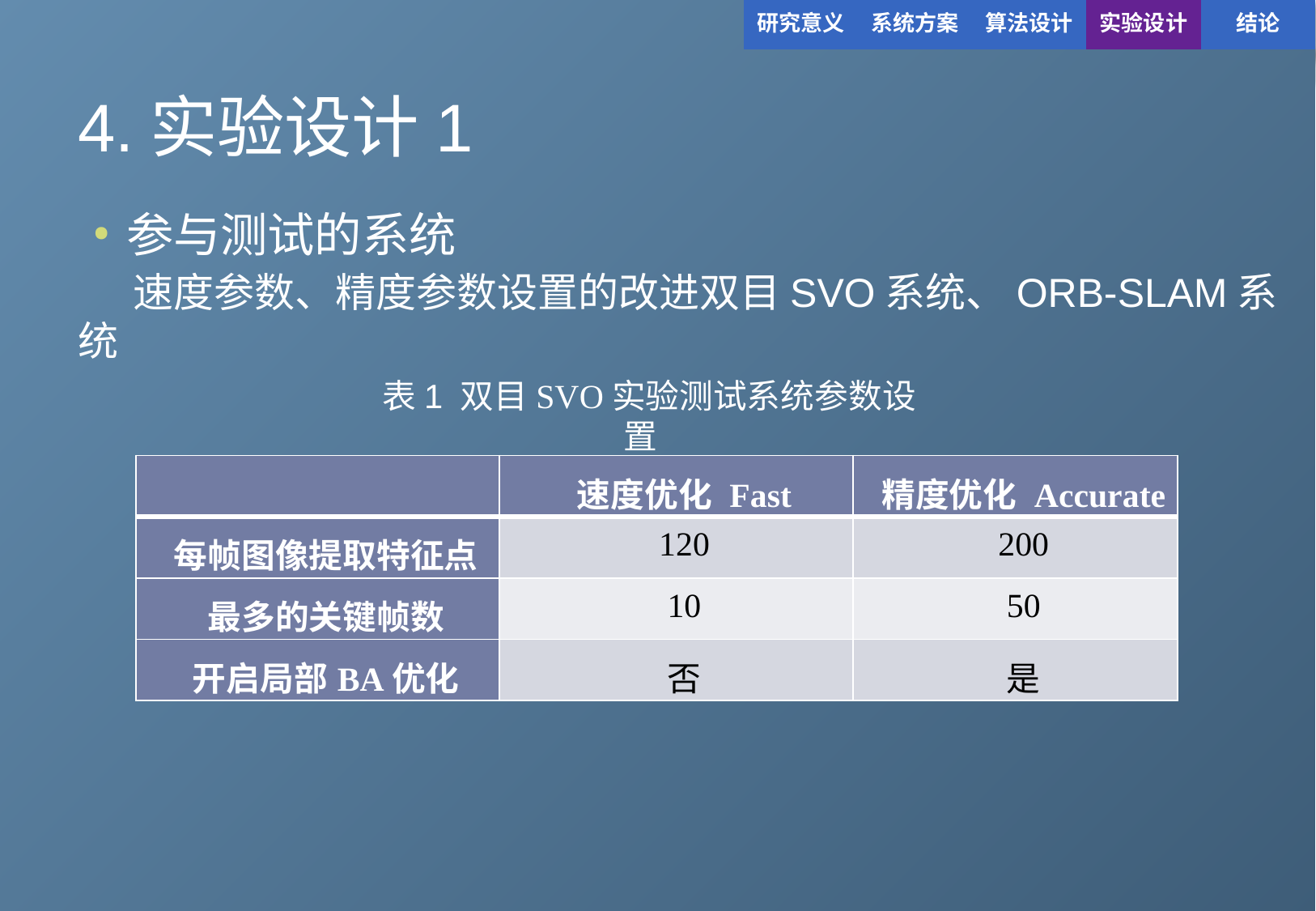

| 研究意义 | 系统方案 | 算法设计 | 实验设计 | 结论 |
| --- | --- | --- | --- | --- |
# 4.实验设计1
参与测试的系统
     速度参数、精度参数设置的改进双目SVO系统、ORB-SLAM系统

表1 双目SVO实验测试系统参数设置
|  | 速度优化 Fast | 精度优化 Accurate |
| --- | --- | --- |
| 每帧图像提取特征点 | 120 | 200 |
| 最多的关键帧数 | 10 | 50 |
| 开启局部BA优化 | 否 | 是 |